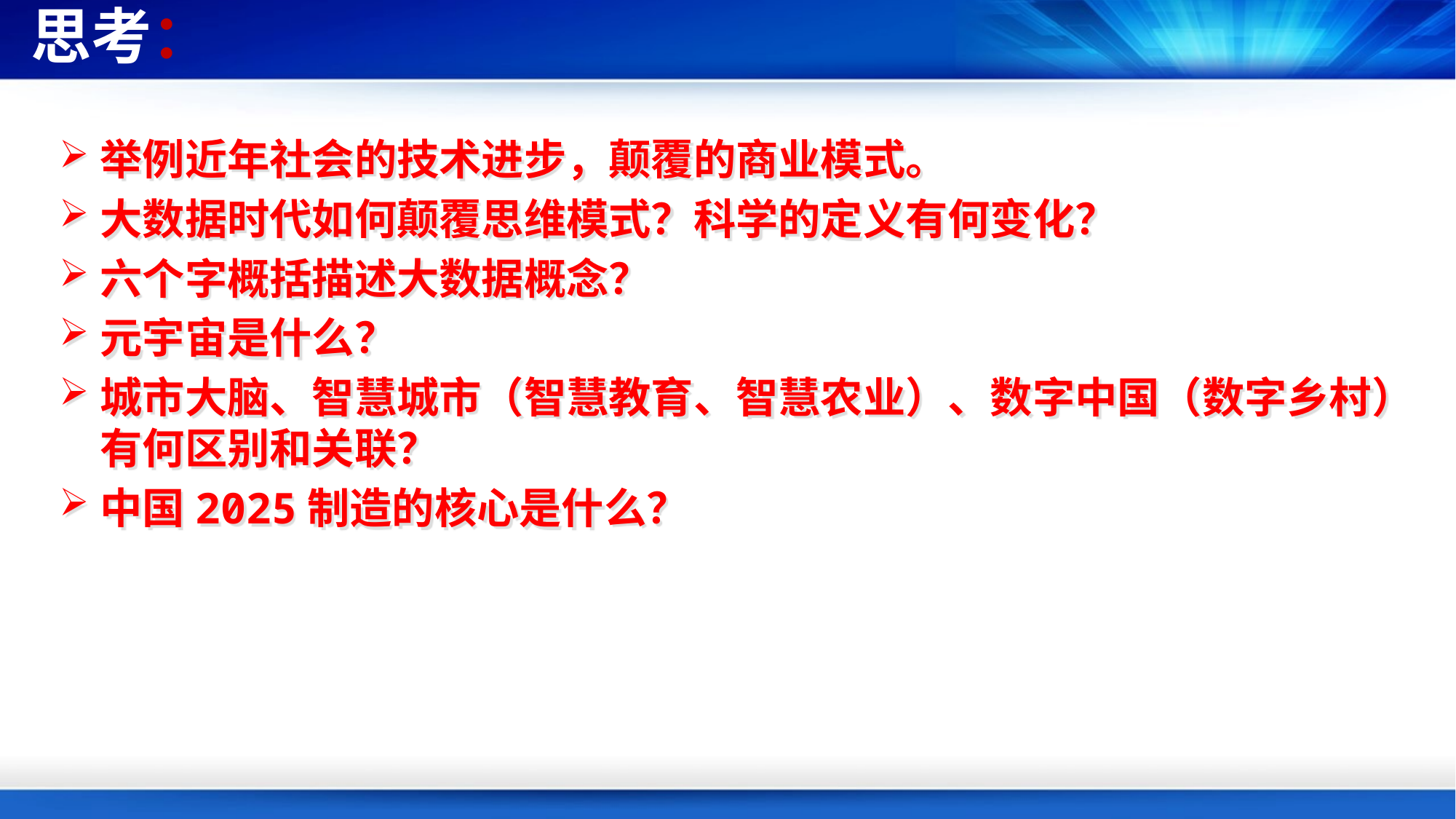

思考：
举例近年社会的技术进步，颠覆的商业模式。
大数据时代如何颠覆思维模式？科学的定义有何变化？
六个字概括描述大数据概念？
元宇宙是什么？
城市大脑、智慧城市（智慧教育、智慧农业）、数字中国（数字乡村）有何区别和关联？
中国2025制造的核心是什么？